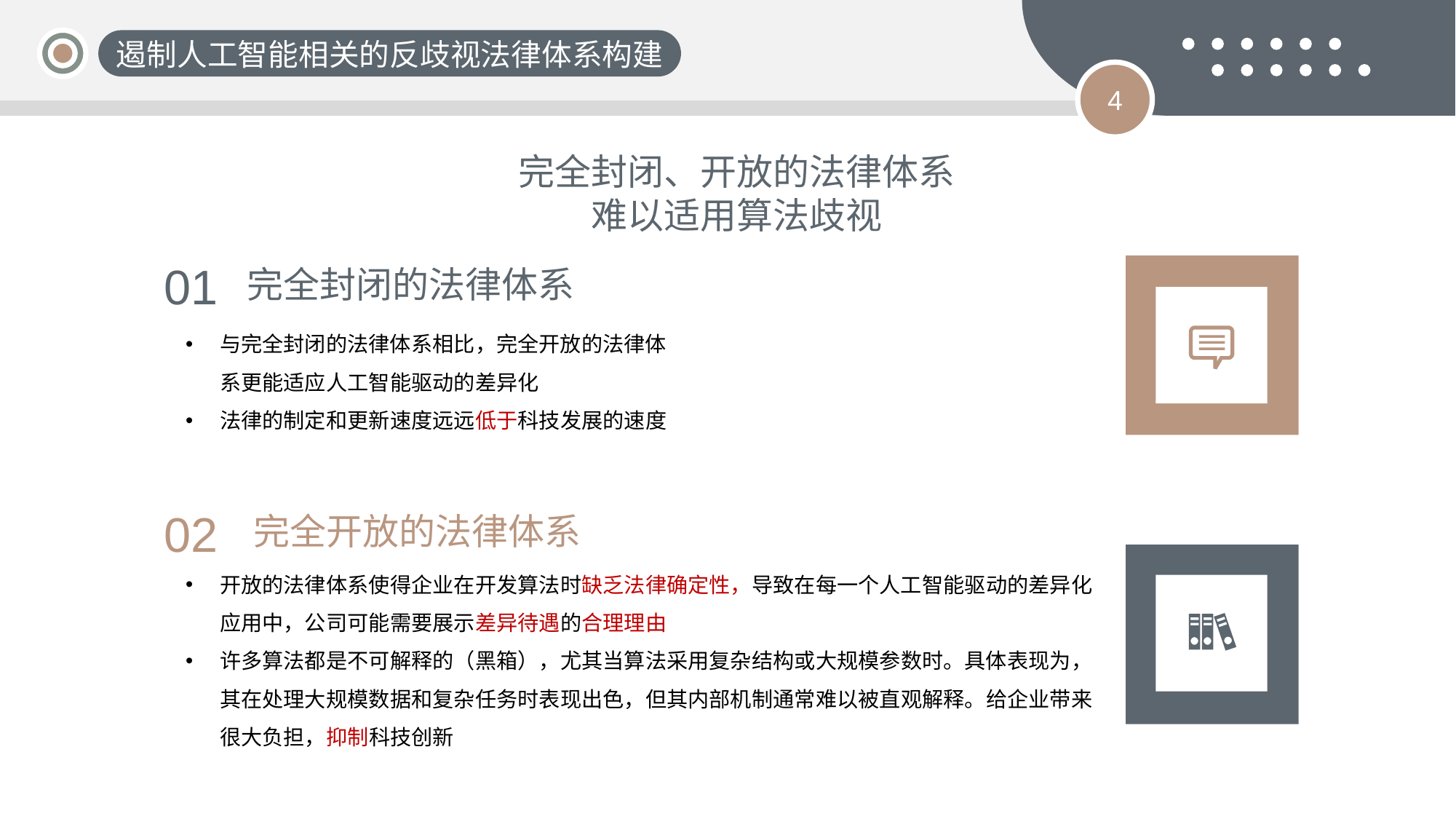

遏制人工智能相关的反歧视法律体系构建
4

完全封闭、开放的法律体系难以适用算法歧视
01

完全封闭的法律体系

与完全封闭的法律体系相比，完全开放的法律体系更能适应人工智能驱动的差异化
法律的制定和更新速度远远低于科技发展的速度

02
完全开放的法律体系

开放的法律体系使得企业在开发算法时缺乏法律确定性，导致在每一个人工智能驱动的差异化应用中，公司可能需要展示差异待遇的合理理由
许多算法都是不可解释的（黑箱），尤其当算法采用复杂结构或大规模参数时。具体表现为，其在处理大规模数据和复杂任务时表现出色，但其内部机制通常难以被直观解释。给企业带来很大负担，抑制科技创新